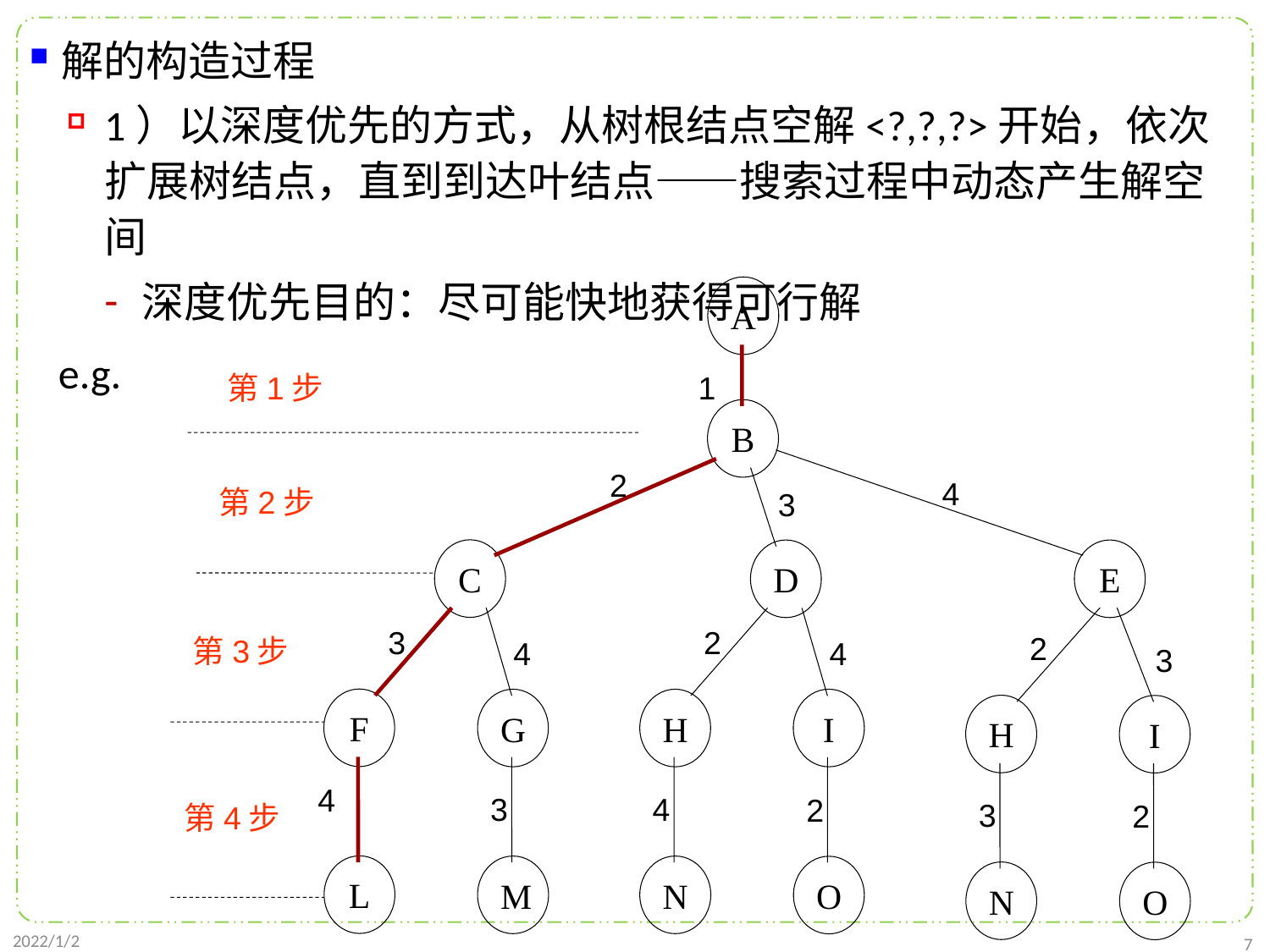

解的构造过程
1）以深度优先的方式，从树根结点空解<?,?,?>开始，依次扩展树结点，直到到达叶结点——搜索过程中动态产生解空间
深度优先目的：尽可能快地获得可行解
   e.g.

A

1
第1步
B

2

4
第2步
3
C
D
E

3
2
2
第3步
4
4
3
F
G
H
I
H
I

4
3
4
2
3
2
第4步
L
M
N
O
N
O

2022/1/2
7